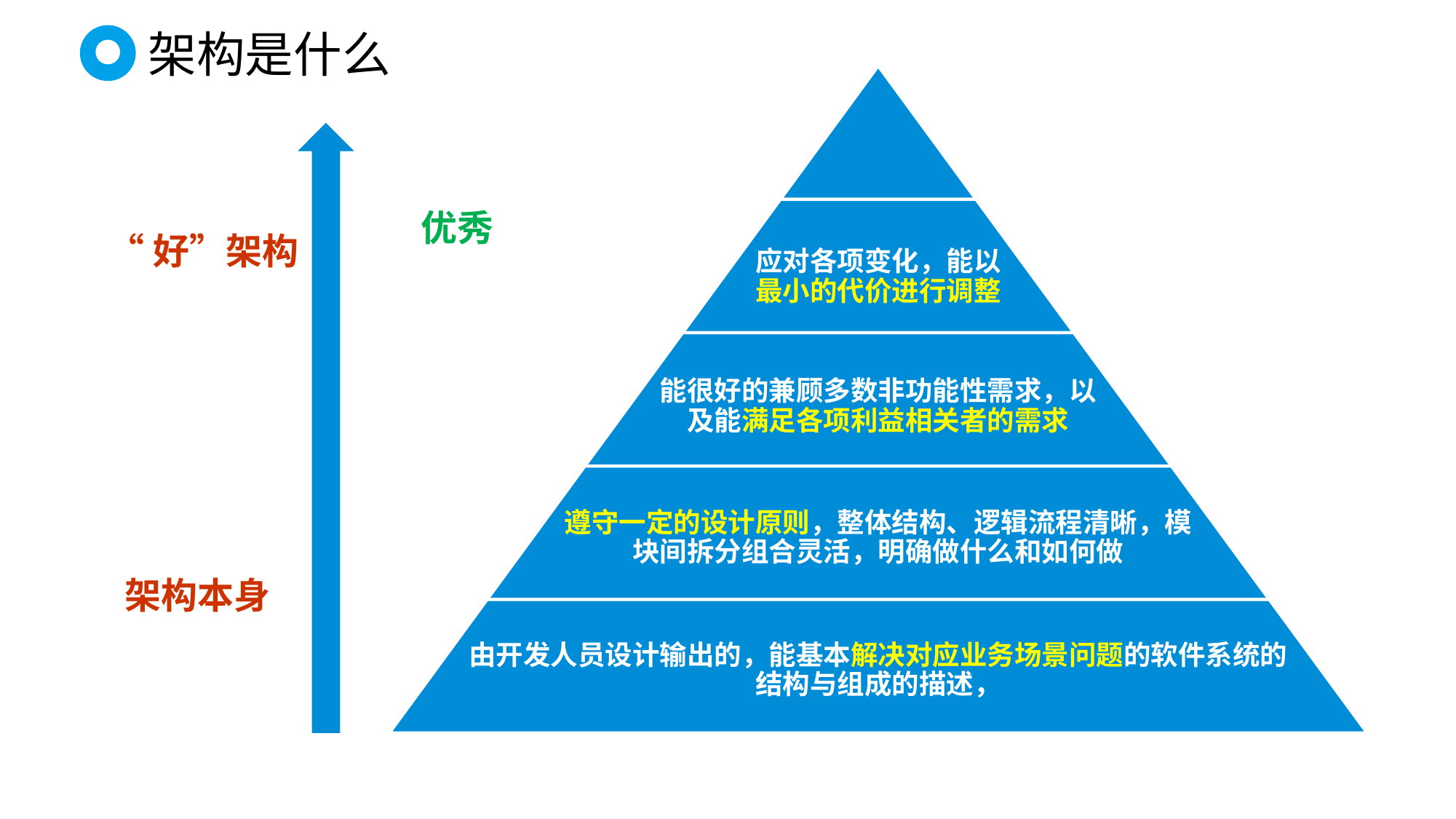

架构是什么

应对各项变化，能以最小的代价进行调整
能很好的兼顾多数非功能性需求，以及能满足各项利益相关者的需求
遵守一定的设计原则，整体结构、逻辑流程清晰，模块间拆分组合灵活，明确做什么和如何做
由开发人员设计输出的，能基本解决对应业务场景问题的软件系统的结构与组成的描述，
优秀
“好”架构

 架构本身